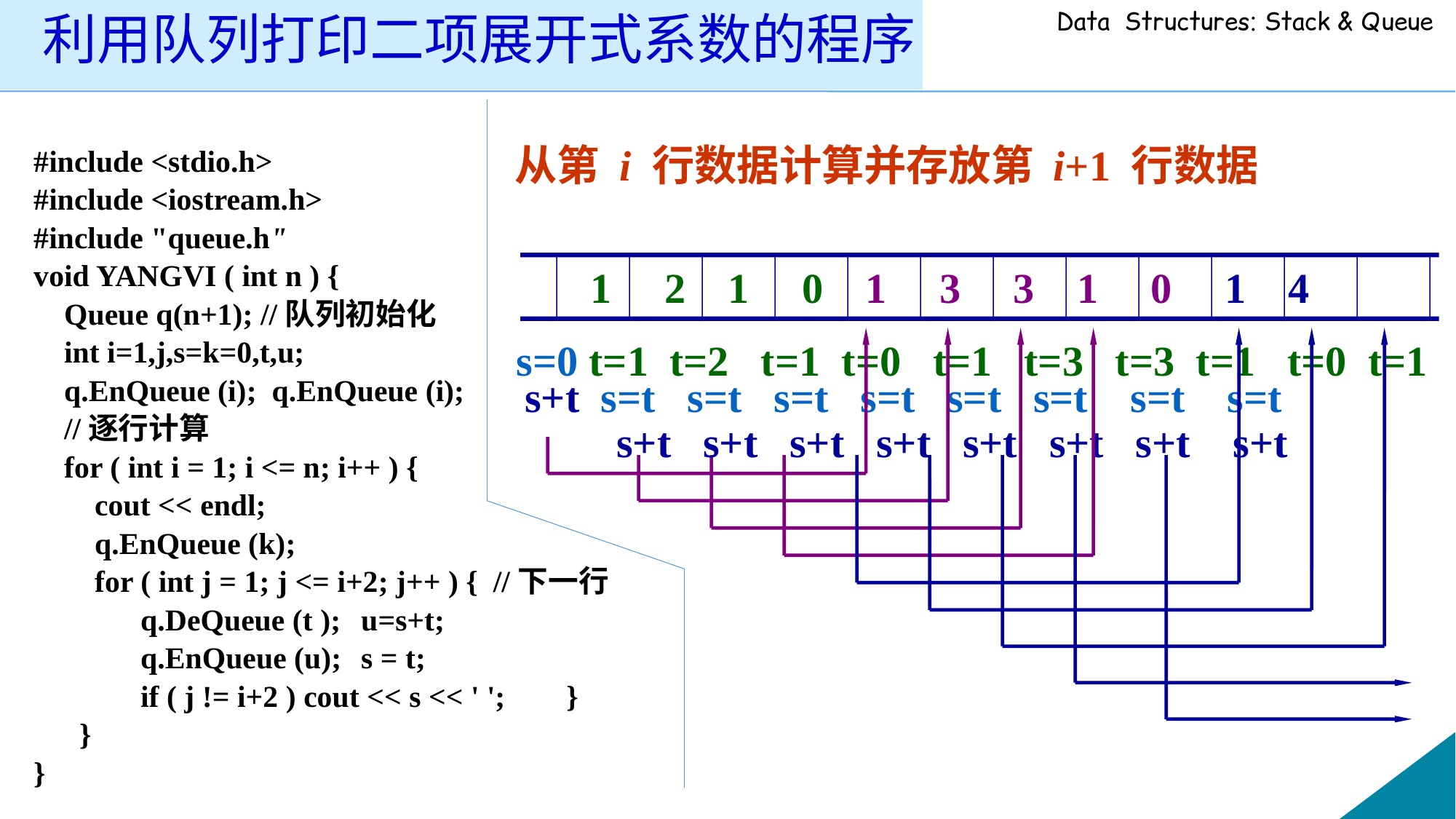

利用队列打印二项展开式系数的程序
从第 i 行数据计算并存放第 i+1 行数据
#include <stdio.h>
#include <iostream.h>
#include "queue.h"
void YANGVI ( int n ) {
    Queue q(n+1); //队列初始化
    int i=1,j,s=k=0,t,u;
    q.EnQueue (i);  q.EnQueue (i);
    //逐行计算
    for ( int i = 1; i <= n; i++ ) {
        cout << endl;
        q.EnQueue (k);
        for ( int j = 1; j <= i+2; j++ ) {  //下一行
              q.DeQueue (t );	u=s+t;
              q.EnQueue (u);	s = t;
              if ( j != i+2 ) cout << s << ' ';        }
      }
}

1     2    1     0    1     3     3    1     0     1    4

s=0 t=1  t=2   t=1  t=0   t=1   t=3   t=3  t=1   t=0  t=1
s+t  s=t   s=t   s=t   s=t   s=t   s=t    s=t    s=t
s+t   s+t   s+t   s+t   s+t   s+t   s+t    s+t